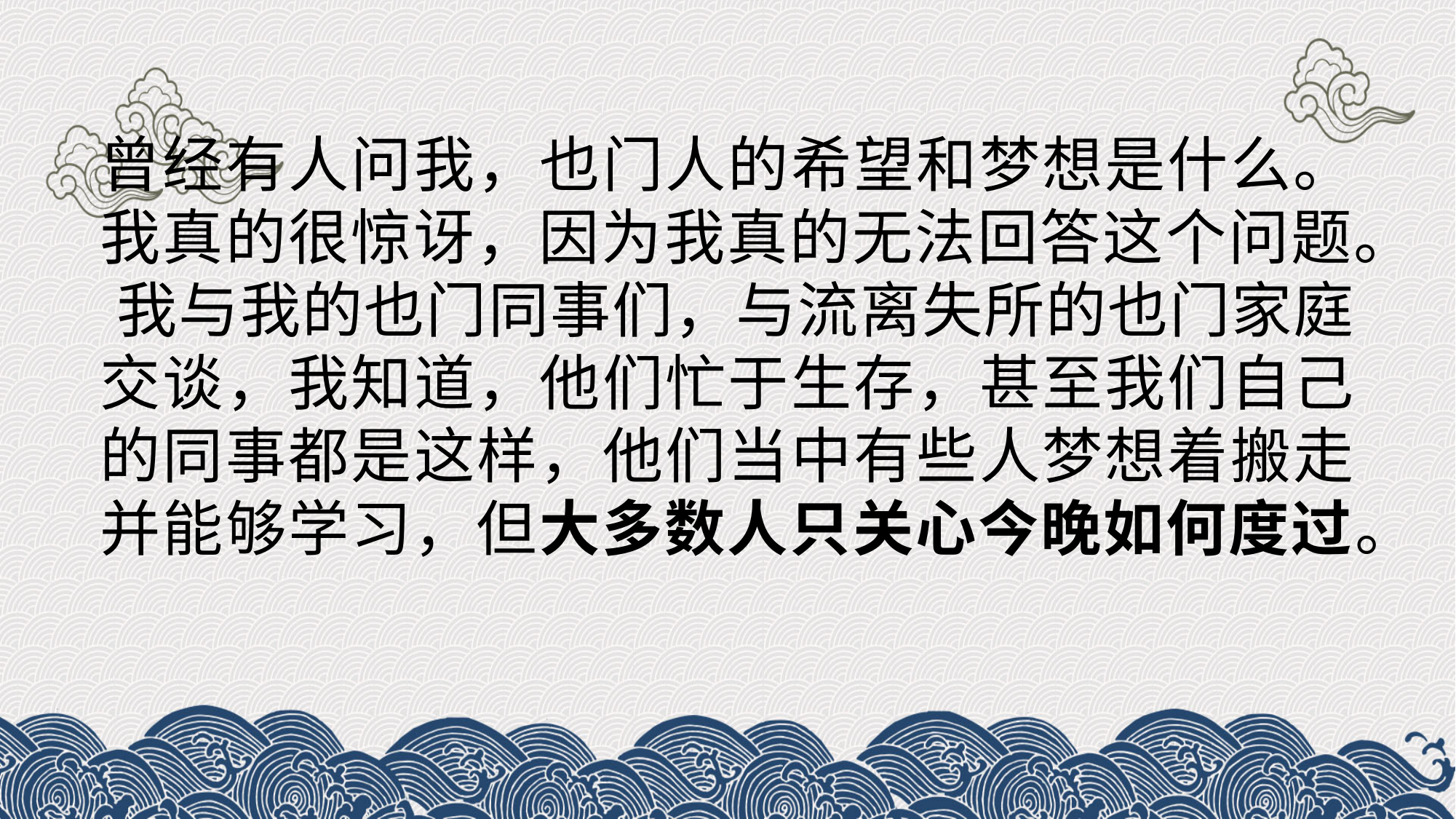

曾经有人问我，也门人的希望和梦想是什么。我真的很惊讶，因为我真的无法回答这个问题。 我与我的也门同事们，与流离失所的也门家庭交谈，我知道，他们忙于生存，甚至我们自己的同事都是这样，他们当中有些人梦想着搬走并能够学习，但大多数人只关心今晚如何度过。